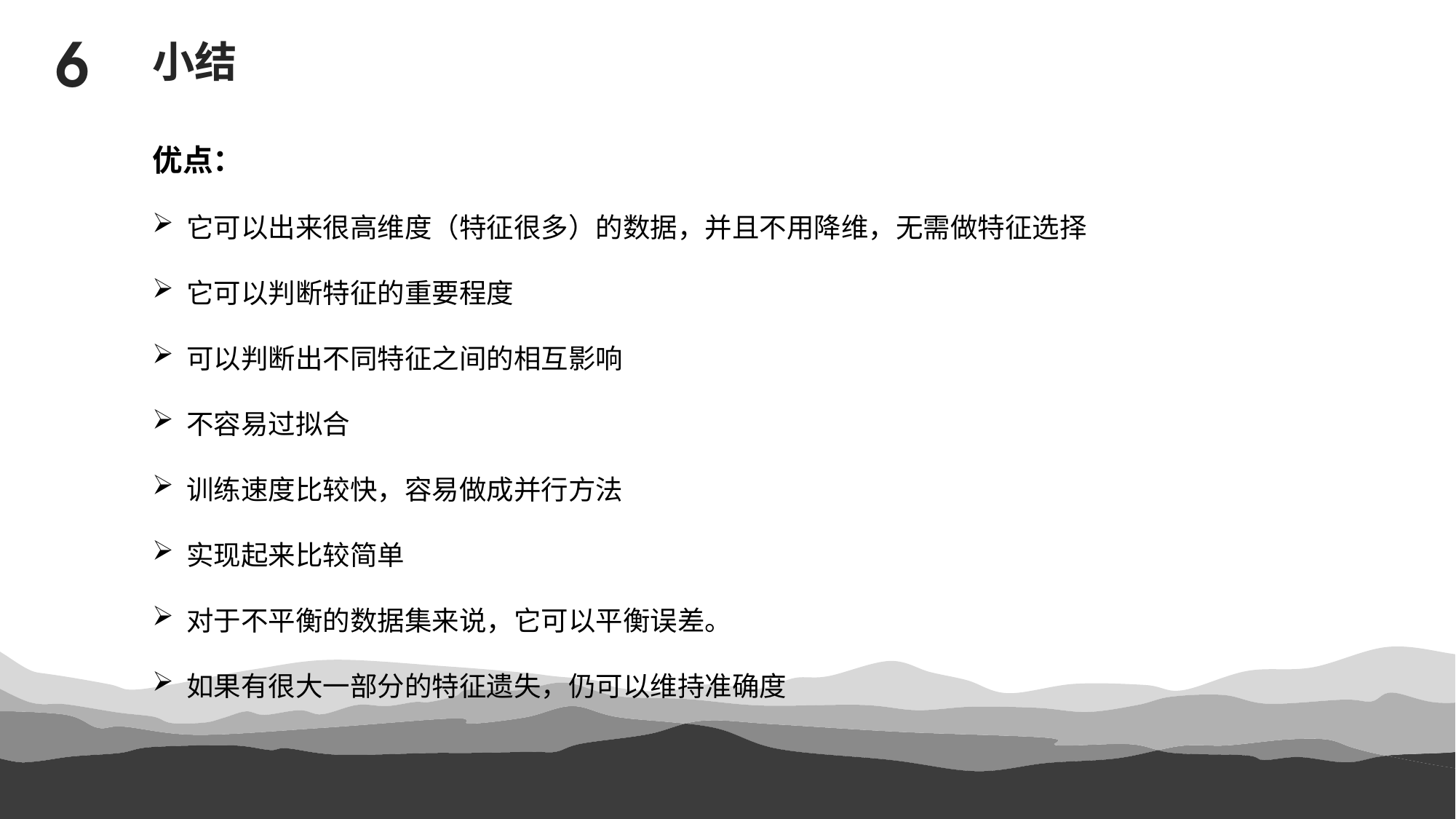

6
小结
优点：
它可以出来很高维度（特征很多）的数据，并且不用降维，无需做特征选择
它可以判断特征的重要程度
可以判断出不同特征之间的相互影响
不容易过拟合
训练速度比较快，容易做成并行方法
实现起来比较简单
对于不平衡的数据集来说，它可以平衡误差。
如果有很大一部分的特征遗失，仍可以维持准确度